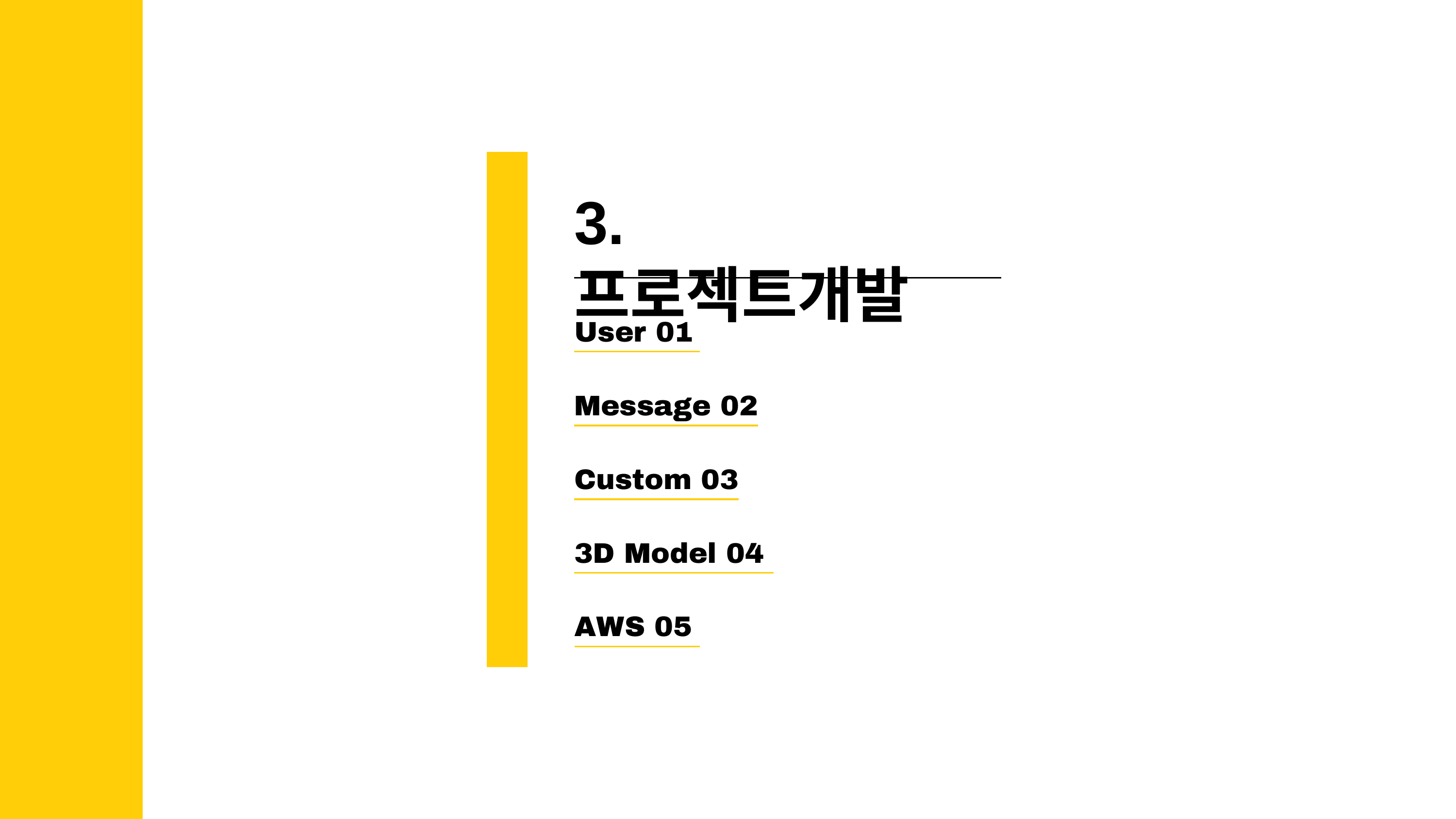

3. 프로젝트개발
User 01

Message 02
Custom 03
3D Model 04
AWS 05